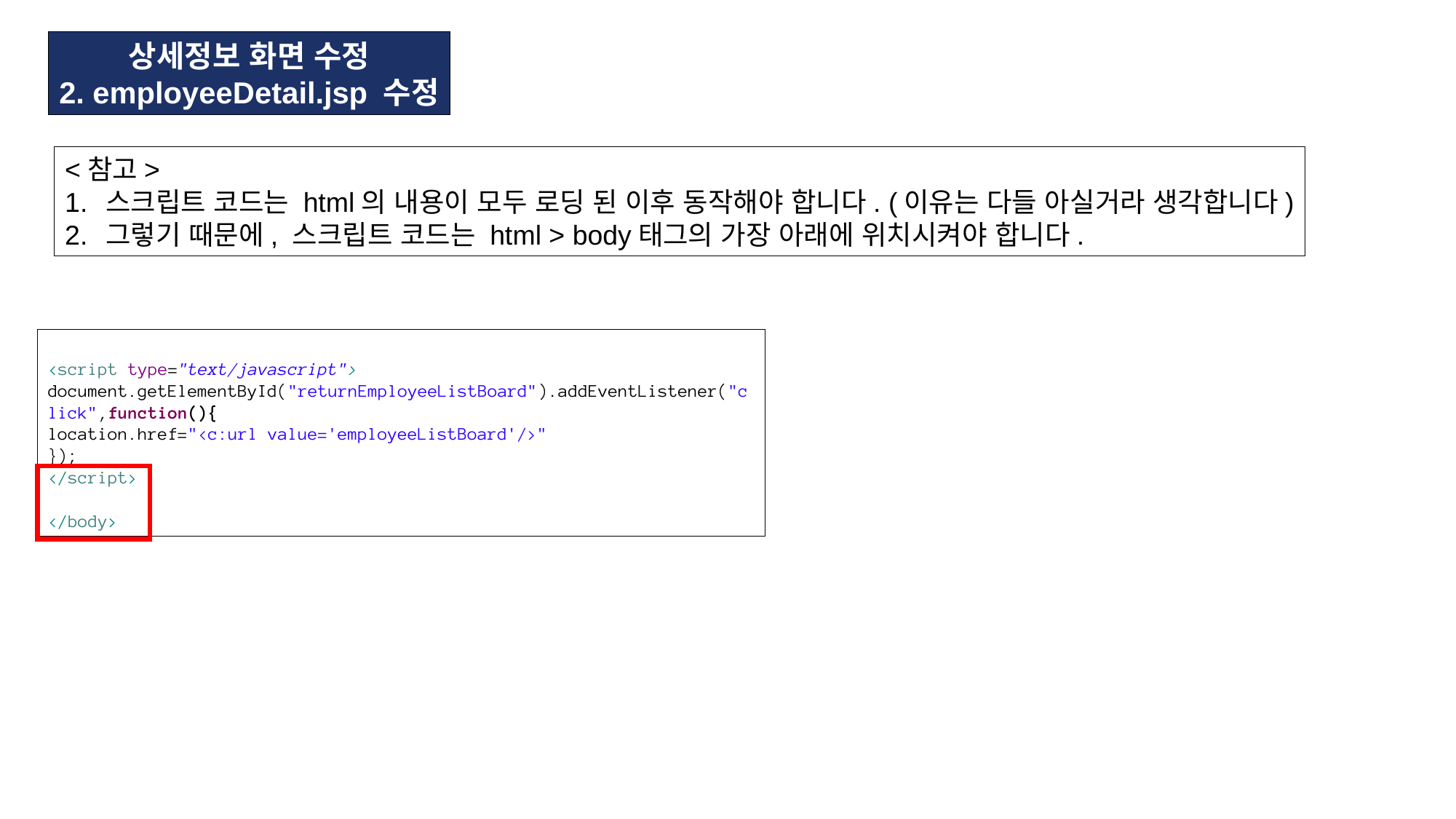

상세정보 화면 수정
2. employeeDetail.jsp 수정
<참고>
스크립트 코드는 html의 내용이 모두 로딩 된 이후 동작해야 합니다. (이유는 다들 아실거라 생각합니다)
그렇기 때문에, 스크립트 코드는 html > body태그의 가장 아래에 위치시켜야 합니다.

<script type="text/javascript">
document.getElementById("returnEmployeeListBoard").addEventListener("click",function(){
location.href="<c:url value='employeeListBoard'/>"
});
</script>

</body>